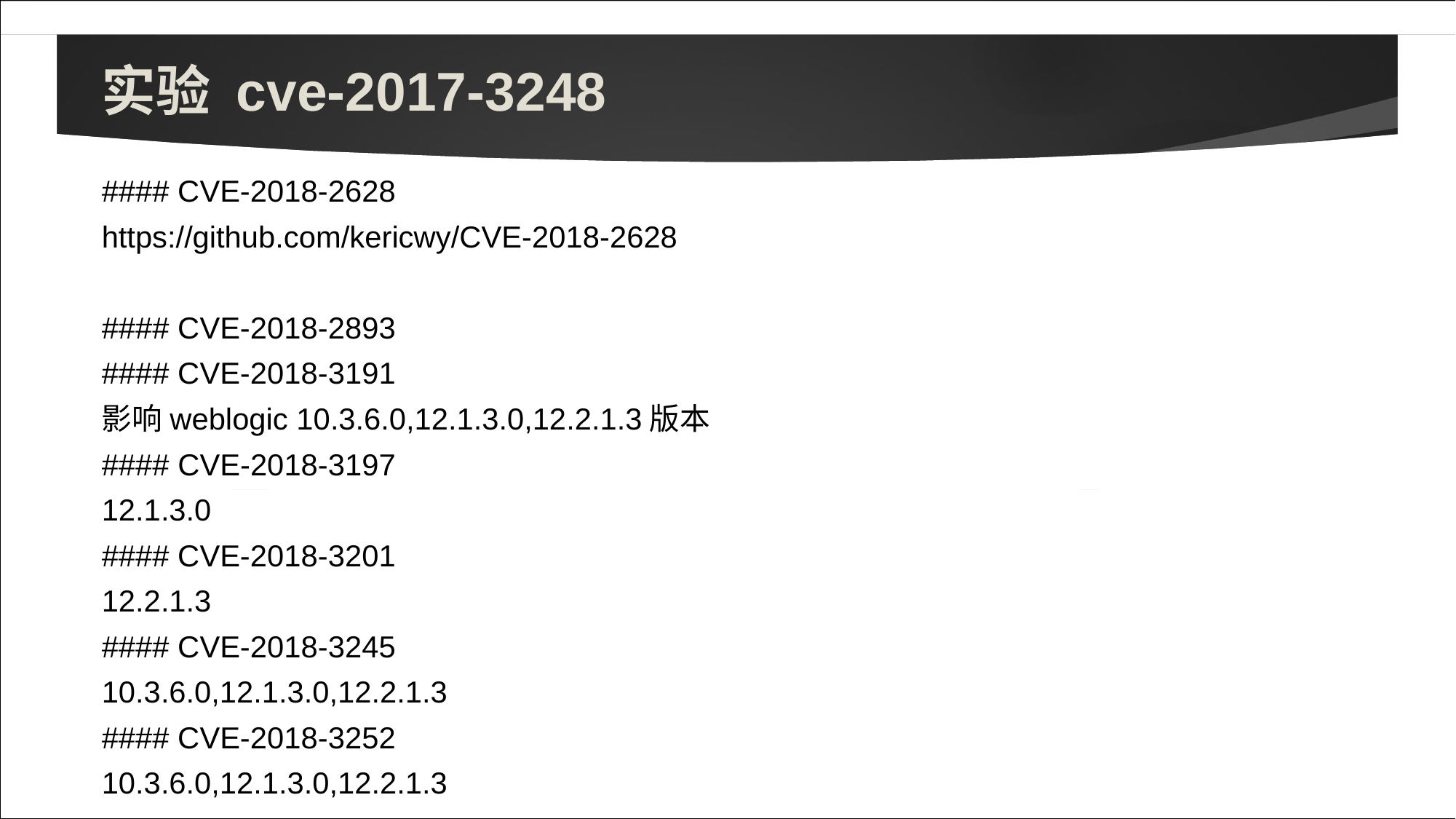

# 实验 cve-2017-3248
#### CVE-2018-2628
https://github.com/kericwy/CVE-2018-2628

#### CVE-2018-2893
#### CVE-2018-3191
影响weblogic 10.3.6.0,12.1.3.0,12.2.1.3版本
#### CVE-2018-3197
12.1.3.0
#### CVE-2018-3201
12.2.1.3
#### CVE-2018-3245
10.3.6.0,12.1.3.0,12.2.1.3
#### CVE-2018-3252
10.3.6.0,12.1.3.0,12.2.1.3